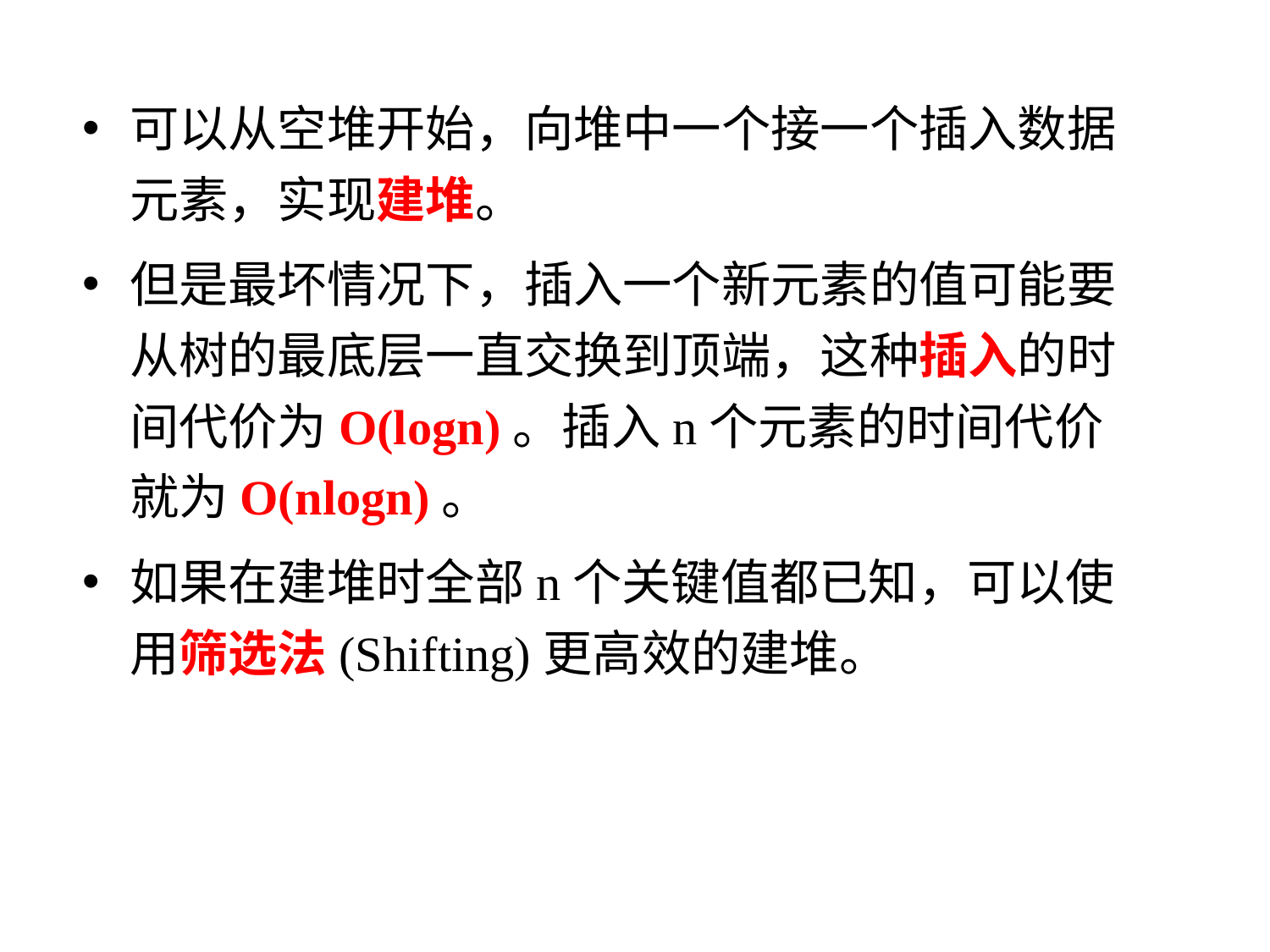

可以从空堆开始，向堆中一个接一个插入数据元素，实现建堆。
但是最坏情况下，插入一个新元素的值可能要从树的最底层一直交换到顶端，这种插入的时间代价为O(logn)。插入n个元素的时间代价就为O(nlogn)。
如果在建堆时全部n个关键值都已知，可以使用筛选法(Shifting)更高效的建堆。